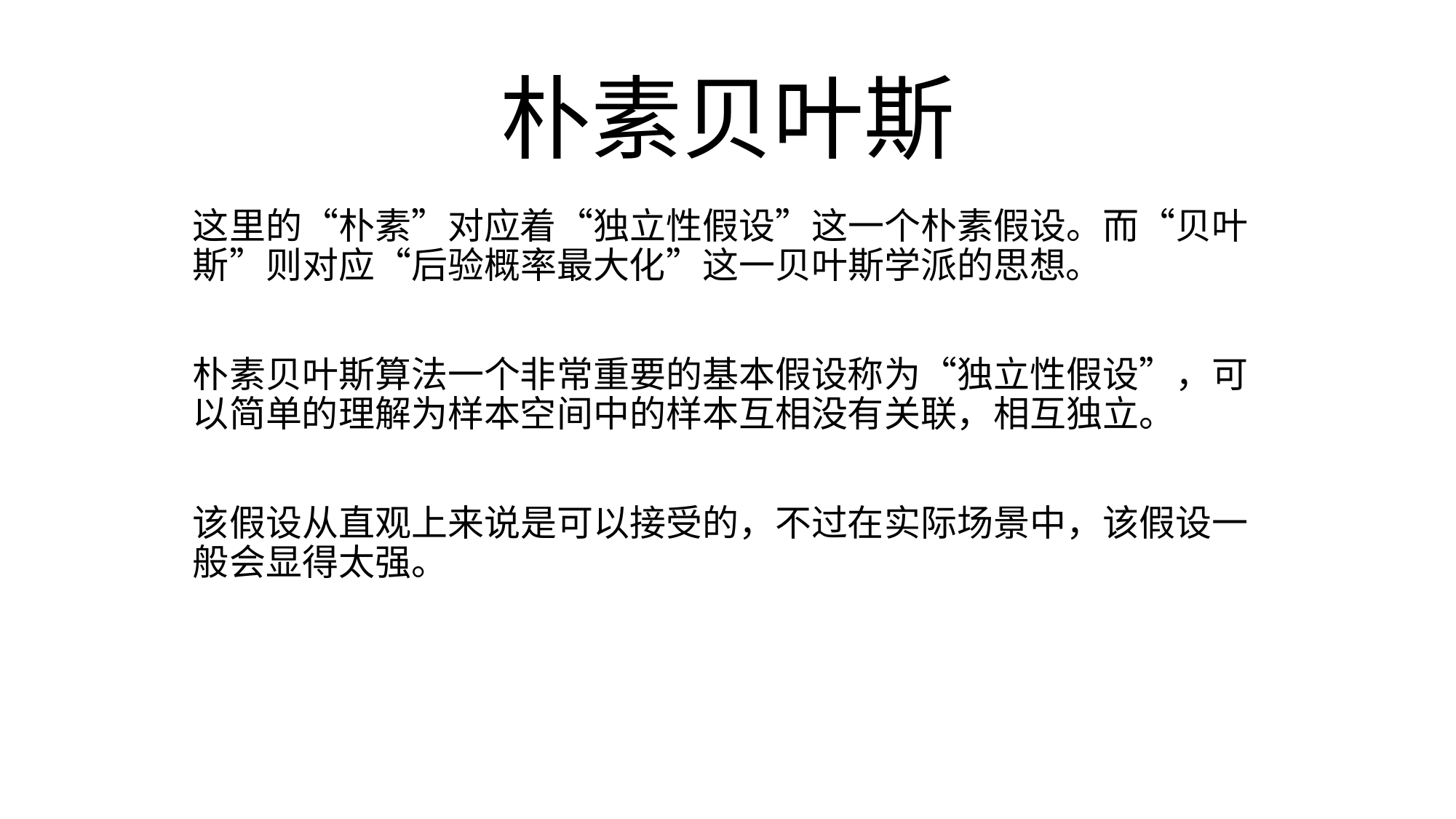

# 朴素贝叶斯
这里的“朴素”对应着“独立性假设”这一个朴素假设。而“贝叶斯”则对应“后验概率最大化”这一贝叶斯学派的思想。

朴素贝叶斯算法一个非常重要的基本假设称为“独立性假设”，可以简单的理解为样本空间中的样本互相没有关联，相互独立。

该假设从直观上来说是可以接受的，不过在实际场景中，该假设一般会显得太强。